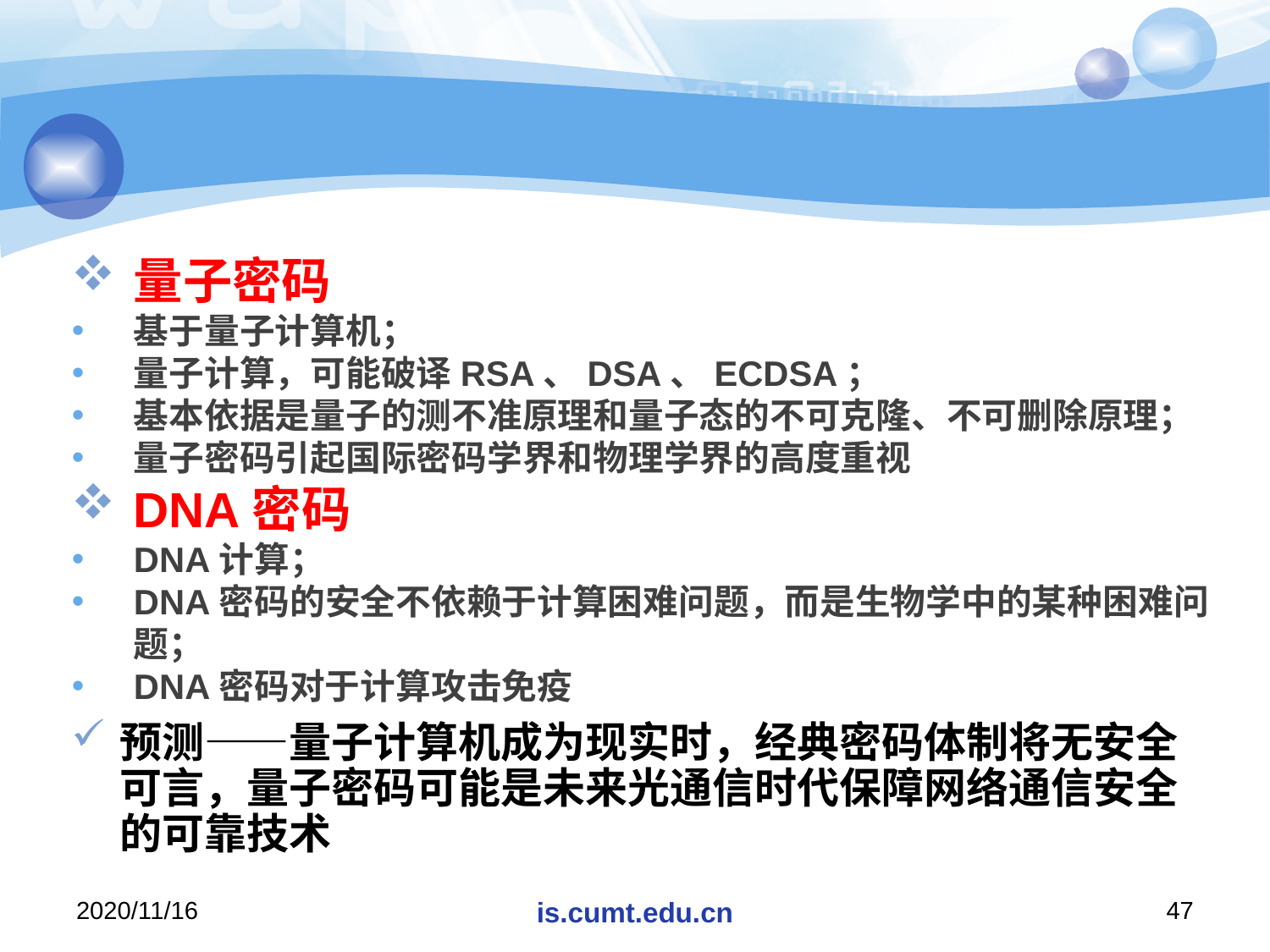

#
量子密码
基于量子计算机；
量子计算，可能破译RSA、DSA、ECDSA；
基本依据是量子的测不准原理和量子态的不可克隆、不可删除原理；
量子密码引起国际密码学界和物理学界的高度重视
DNA密码
DNA计算；
DNA密码的安全不依赖于计算困难问题，而是生物学中的某种困难问题；
DNA密码对于计算攻击免疫
预测——量子计算机成为现实时，经典密码体制将无安全可言，量子密码可能是未来光通信时代保障网络通信安全的可靠技术

2020/11/16
is.cumt.edu.cn
47